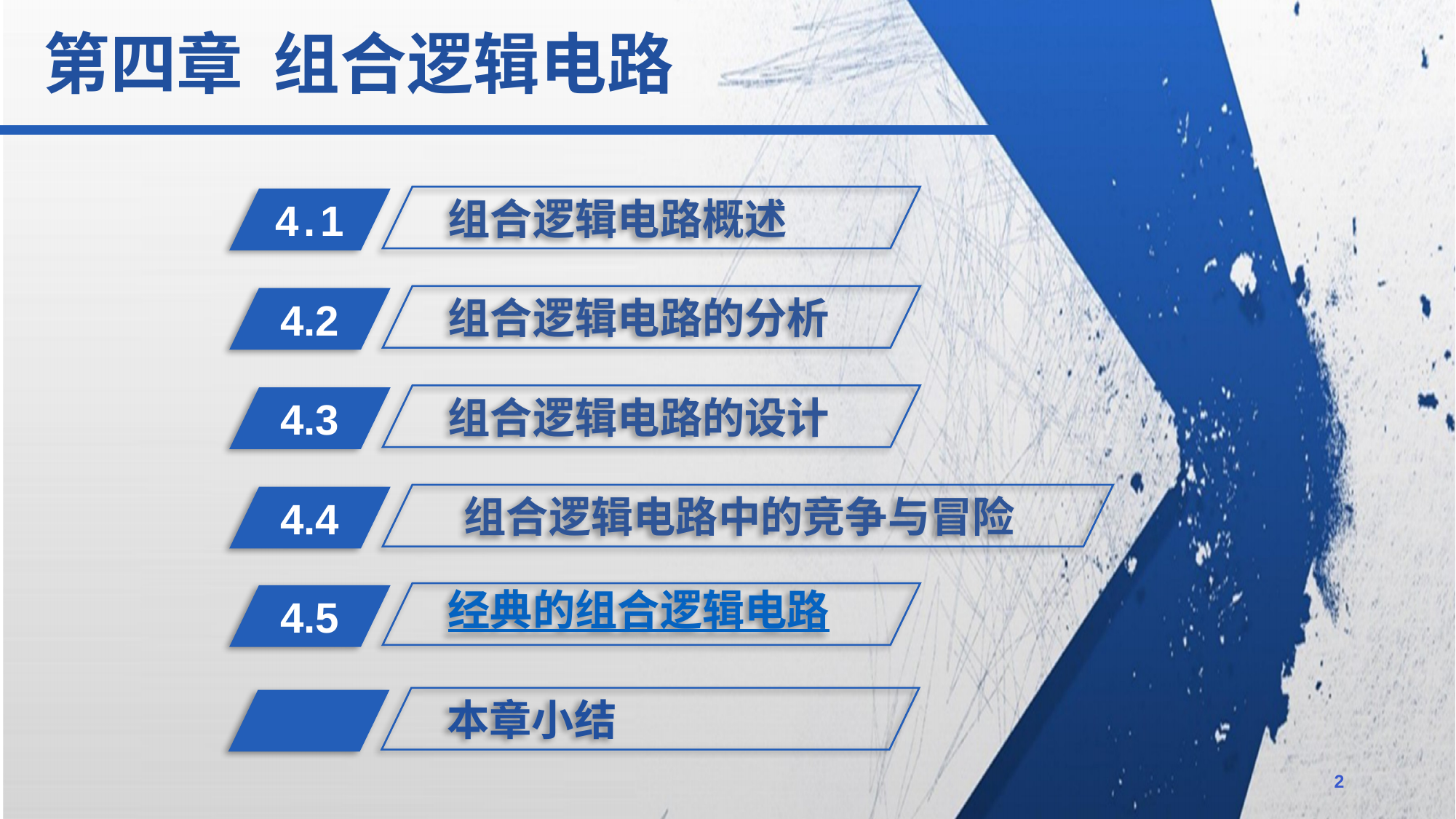

第四章  组合逻辑电路
组合逻辑电路概述
4.1
组合逻辑电路的分析
4.2
组合逻辑电路的设计
4.3
组合逻辑电路中的竞争与冒险
4.4
经典的组合逻辑电路
4.5
本章小结

2